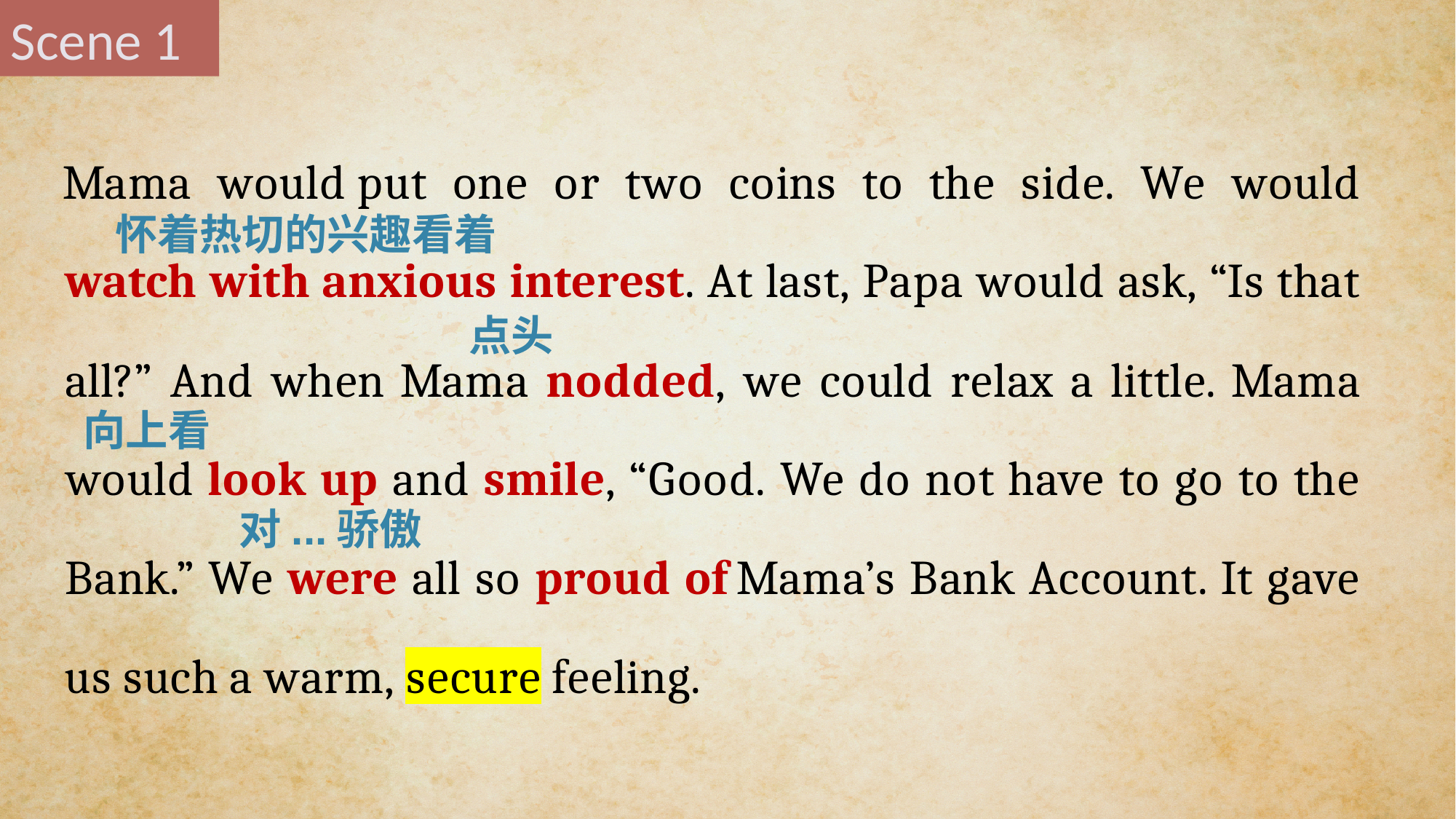

Scene 1
Mama would put one or two coins to the side. We would watch with anxious interest. At last, Papa would ask, “Is that all?” And when Mama nodded, we could relax a little. Mama would look up and smile, “Good. We do not have to go to the Bank.” We were all so proud of Mama’s Bank Account. It gave us such a warm, secure feeling.
怀着热切的兴趣看着
点头
向上看
对...骄傲